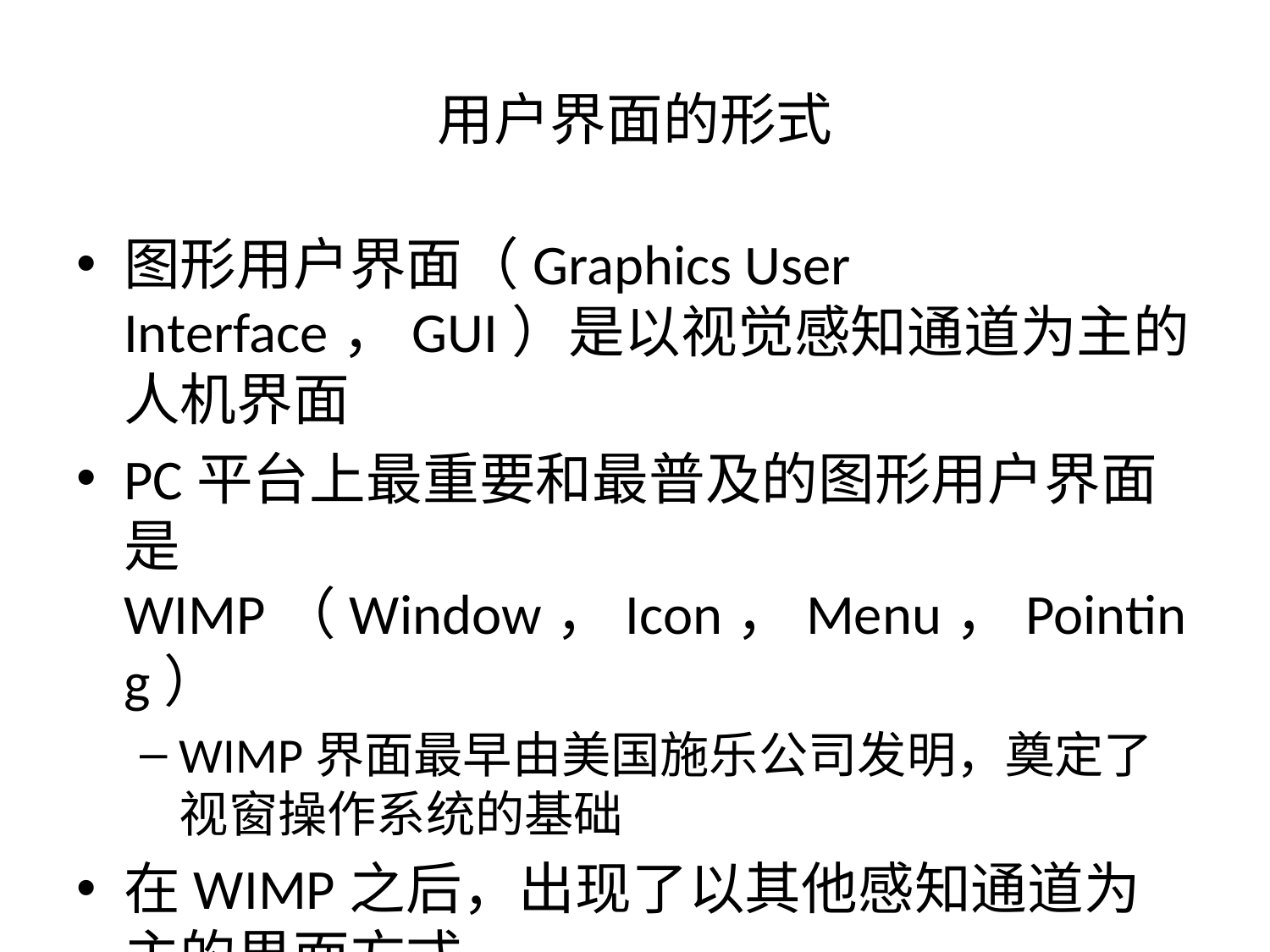

# 用户界面的形式
图形用户界面（Graphics User Interface，GUI）是以视觉感知通道为主的人机界面
PC平台上最重要和最普及的图形用户界面是WIMP（Window，Icon，Menu，Pointing）
WIMP界面最早由美国施乐公司发明，奠定了视窗操作系统的基础
在WIMP之后，出现了以其他感知通道为主的界面方式
头盔、立体眼镜、语音、视频、手势、眼神、数据手套等